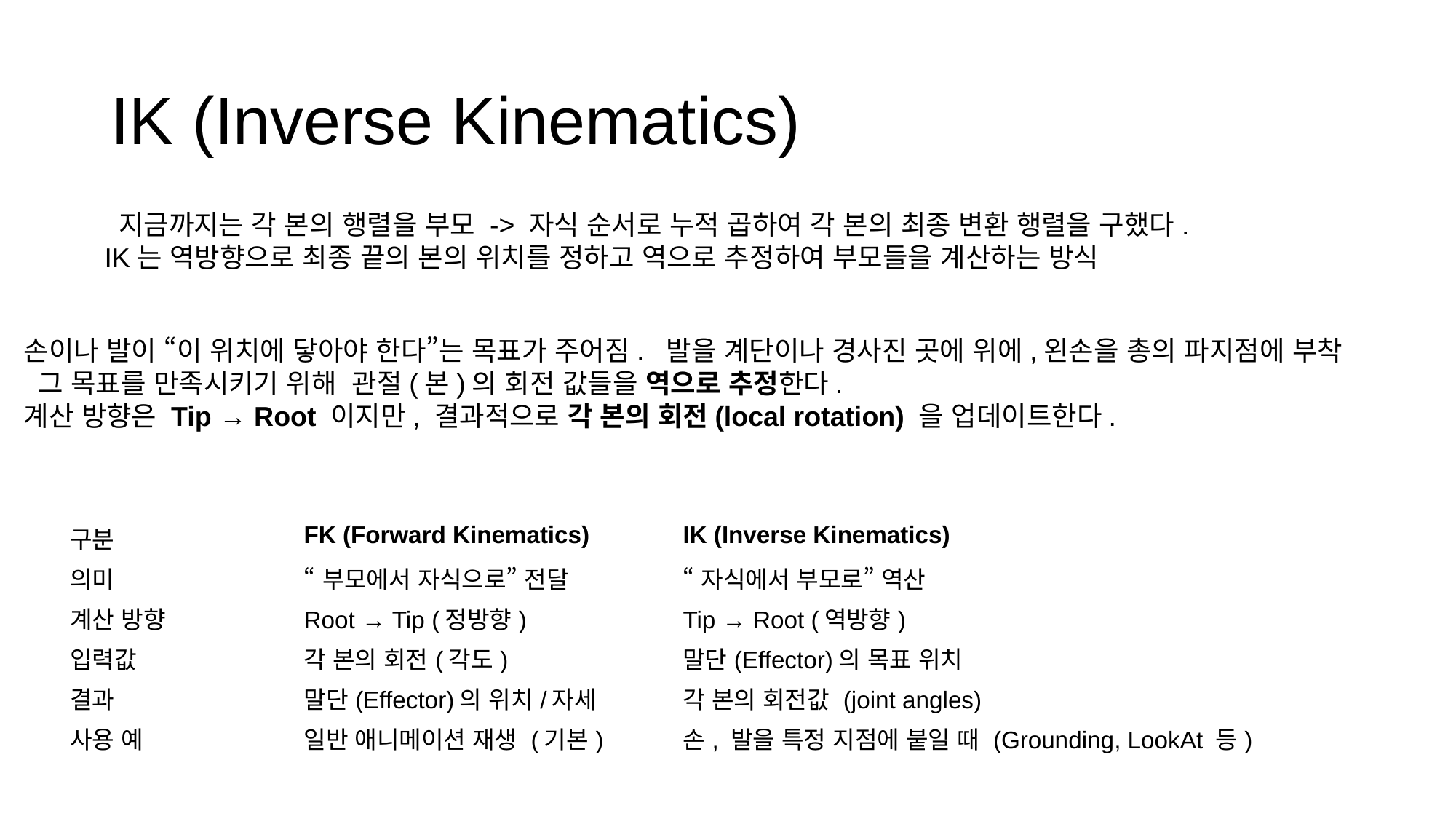

# IK (Inverse Kinematics)
 지금까지는 각 본의 행렬을 부모 -> 자식 순서로 누적 곱하여 각 본의 최종 변환 행렬을 구했다.
IK는 역방향으로 최종 끝의 본의 위치를 정하고 역으로 추정하여 부모들을 계산하는 방식
손이나 발이 “이 위치에 닿아야 한다”는 목표가 주어짐.  발을 계단이나 경사진 곳에 위에,왼손을 총의 파지점에 부착
 그 목표를 만족시키기 위해  관절(본)의 회전 값들을 역으로 추정한다.
계산 방향은 Tip → Root 이지만, 결과적으로 각 본의 회전(local rotation) 을 업데이트한다.
| 구분 | FK (Forward Kinematics) | IK (Inverse Kinematics) |
| --- | --- | --- |
| 의미 | “부모에서 자식으로” 전달 | “자식에서 부모로” 역산 |
| 계산 방향 | Root → Tip (정방향) | Tip → Root (역방향) |
| 입력값 | 각 본의 회전(각도) | 말단(Effector)의 목표 위치 |
| 결과 | 말단(Effector)의 위치/자세 | 각 본의 회전값 (joint angles) |
| 사용 예 | 일반 애니메이션 재생 (기본) | 손, 발을 특정 지점에 붙일 때 (Grounding, LookAt 등) |